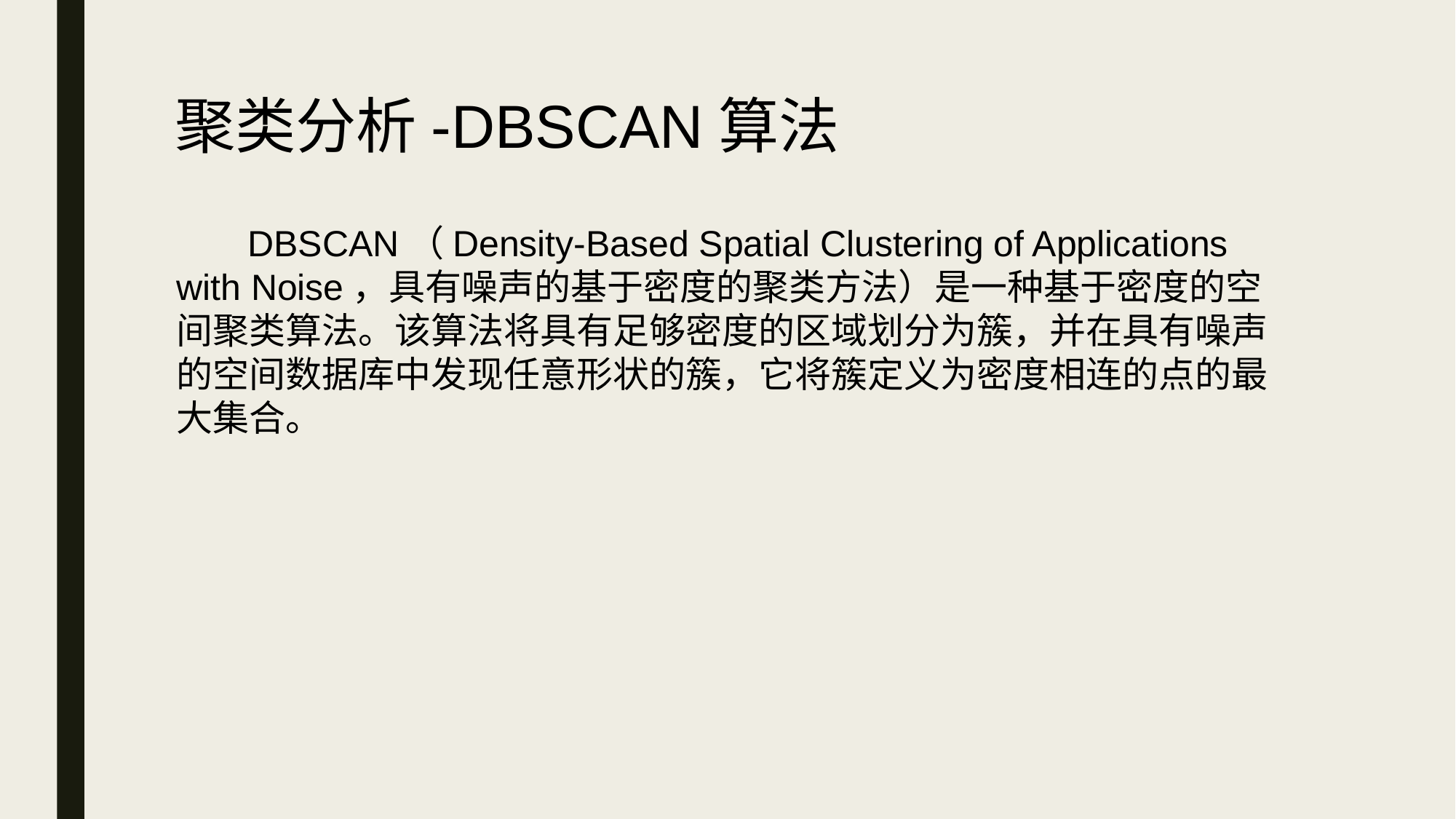

# 聚类分析-DBSCAN算法
       DBSCAN（Density-Based Spatial Clustering of Applications with Noise，具有噪声的基于密度的聚类方法）是一种基于密度的空间聚类算法。该算法将具有足够密度的区域划分为簇，并在具有噪声的空间数据库中发现任意形状的簇，它将簇定义为密度相连的点的最大集合。